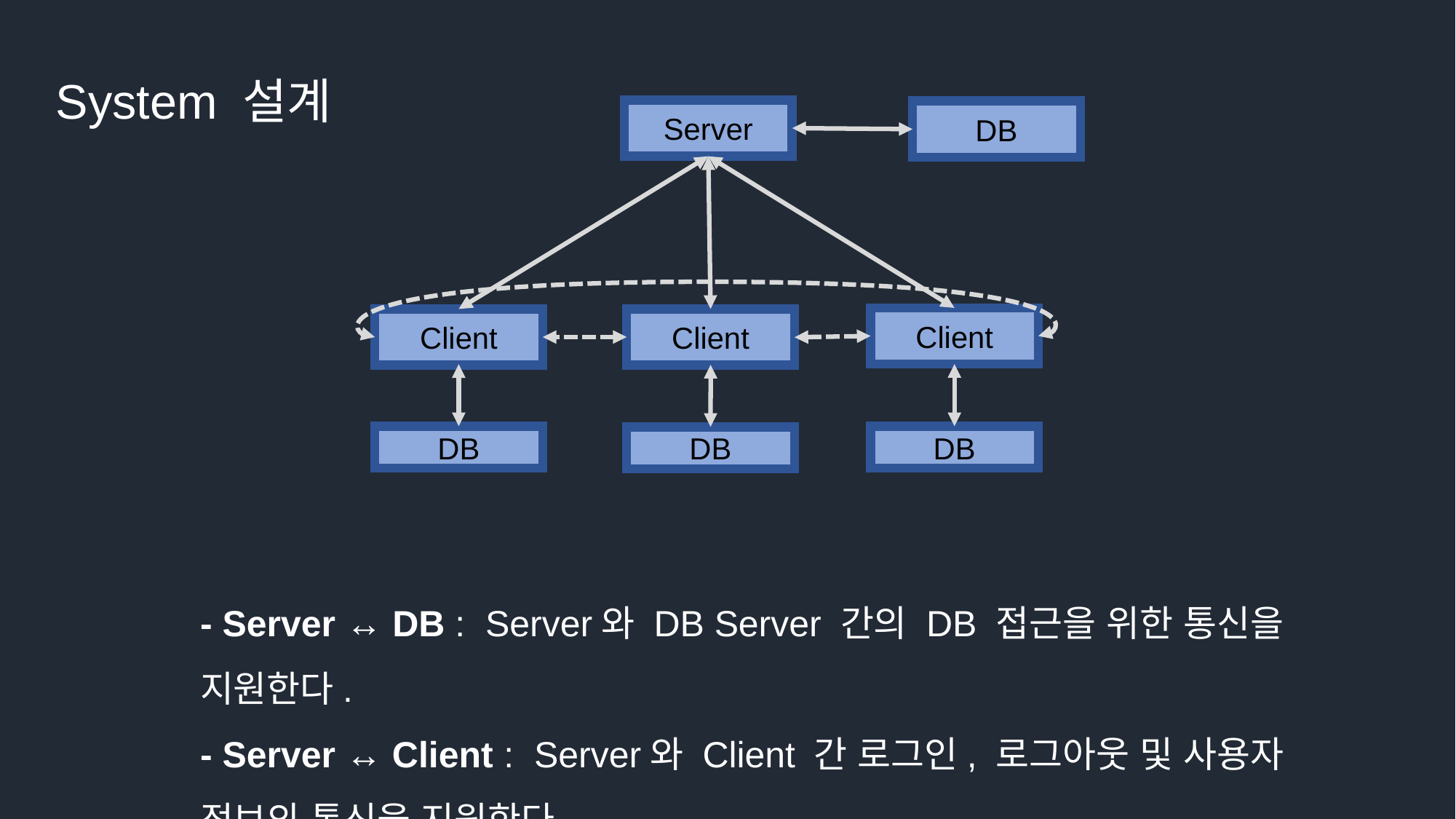

System 설계
Server
DB
Client
Client
Client
DB
DB
DB
- Server ↔ DB :  Server와 DB Server 간의 DB 접근을 위한 통신을 지원한다.
- Server ↔ Client :  Server와 Client 간 로그인, 로그아웃 및 사용자 정보의 통신을 지원한다.
                                     또한, 클라이언트 간 통신을 지원한다.